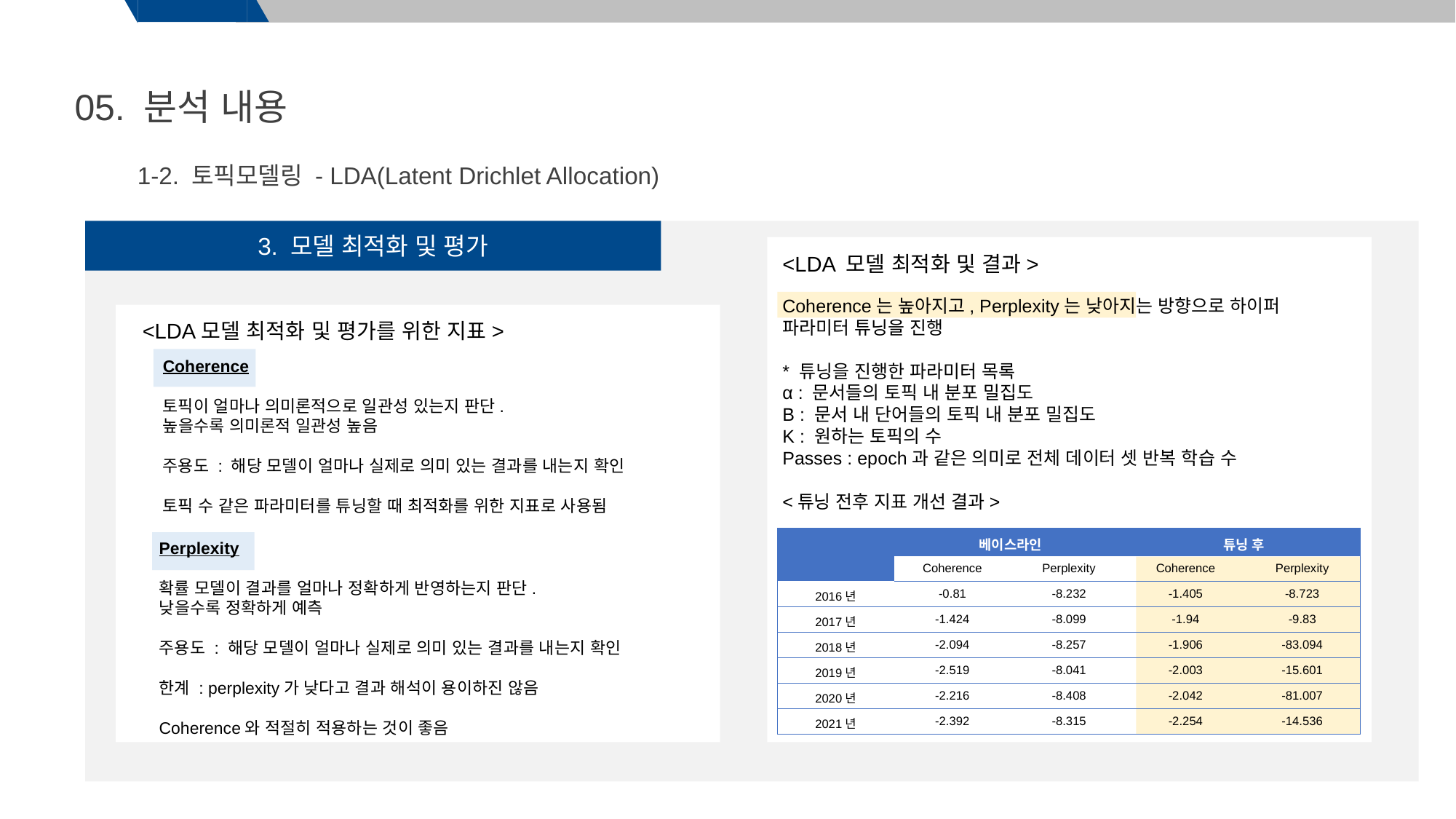

05. 분석 내용
1-2. 토픽모델링 - LDA(Latent Drichlet Allocation)
3. 모델 최적화 및 평가

<LDA 모델 최적화 및 결과>
Coherence는 높아지고, Perplexity는 낮아지는 방향으로 하이퍼 파라미터 튜닝을 진행

* 튜닝을 진행한 파라미터 목록
α : 문서들의 토픽 내 분포 밀집도
Β : 문서 내 단어들의 토픽 내 분포 밀집도
K : 원하는 토픽의 수
Passes : epoch과 같은 의미로 전체 데이터 셋 반복 학습 수

<튜닝 전후 지표 개선 결과>

<LDA모델 최적화 및 평가를 위한 지표>

Coherence

토픽이 얼마나 의미론적으로 일관성 있는지 판단.
높을수록 의미론적 일관성 높음

주용도 : 해당 모델이 얼마나 실제로 의미 있는 결과를 내는지 확인

토픽 수 같은 파라미터를 튜닝할 때 최적화를 위한 지표로 사용됨
|  | 베이스라인 |  | 튜닝 후 |  |
| --- | --- | --- | --- | --- |
|  | Coherence | Perplexity | Coherence | Perplexity |
| 2016년 | -0.81 | -8.232 | -1.405 | -8.723 |
| 2017년 | -1.424 | -8.099 | -1.94 | -9.83 |
| 2018년 | -2.094 | -8.257 | -1.906 | -83.094 |
| 2019년 | -2.519 | -8.041 | -2.003 | -15.601 |
| 2020년 | -2.216 | -8.408 | -2.042 | -81.007 |
| 2021년 | -2.392 | -8.315 | -2.254 | -14.536 |
Perplexity

확률 모델이 결과를 얼마나 정확하게 반영하는지 판단.
낮을수록 정확하게 예측

주용도 : 해당 모델이 얼마나 실제로 의미 있는 결과를 내는지 확인

한계 : perplexity가 낮다고 결과 해석이 용이하진 않음

Coherence와 적절히 적용하는 것이 좋음